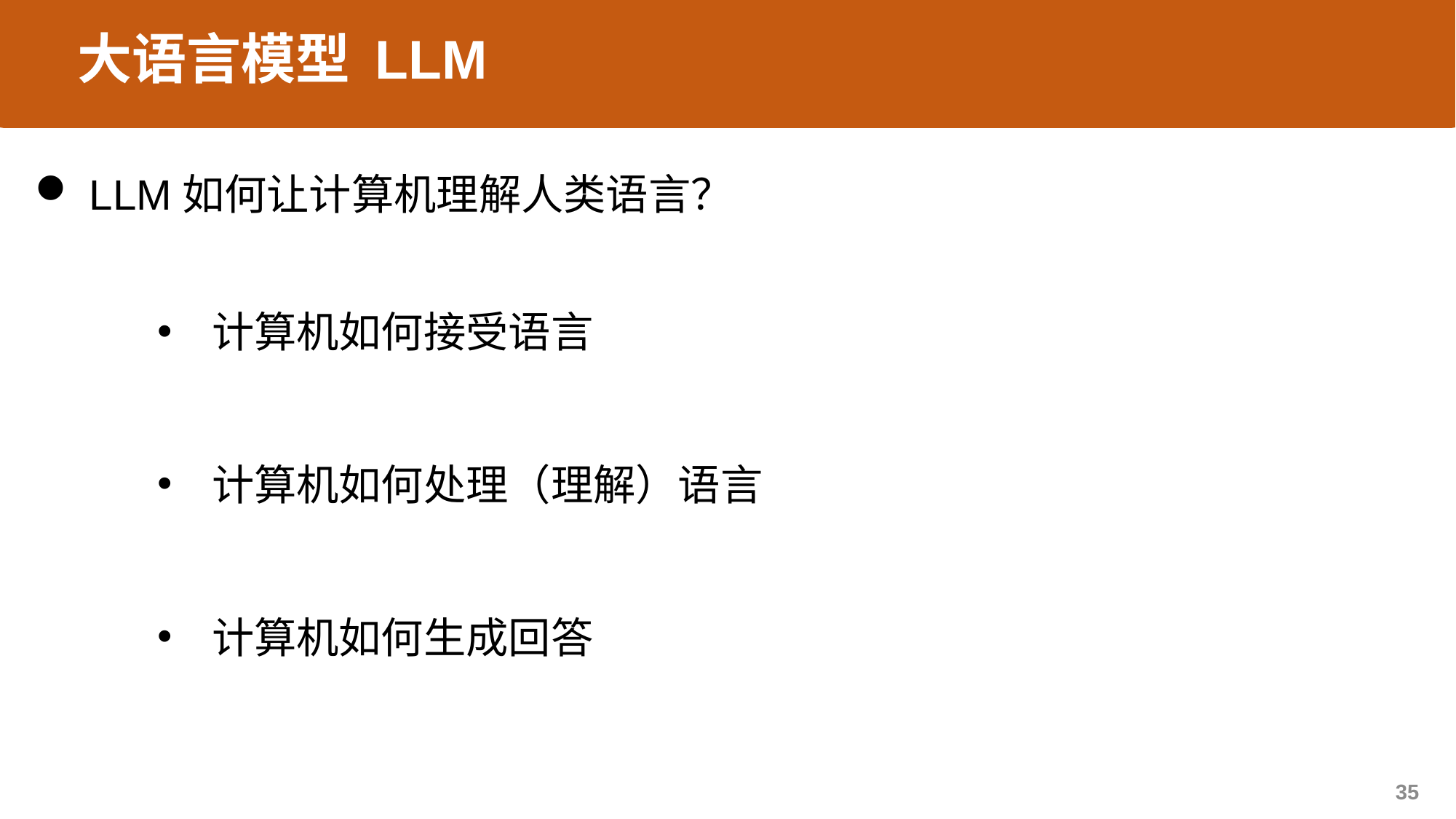

大语言模型 LLM
LLM如何让计算机理解人类语言？
计算机如何接受语言

计算机如何处理（理解）语言

计算机如何生成回答
35